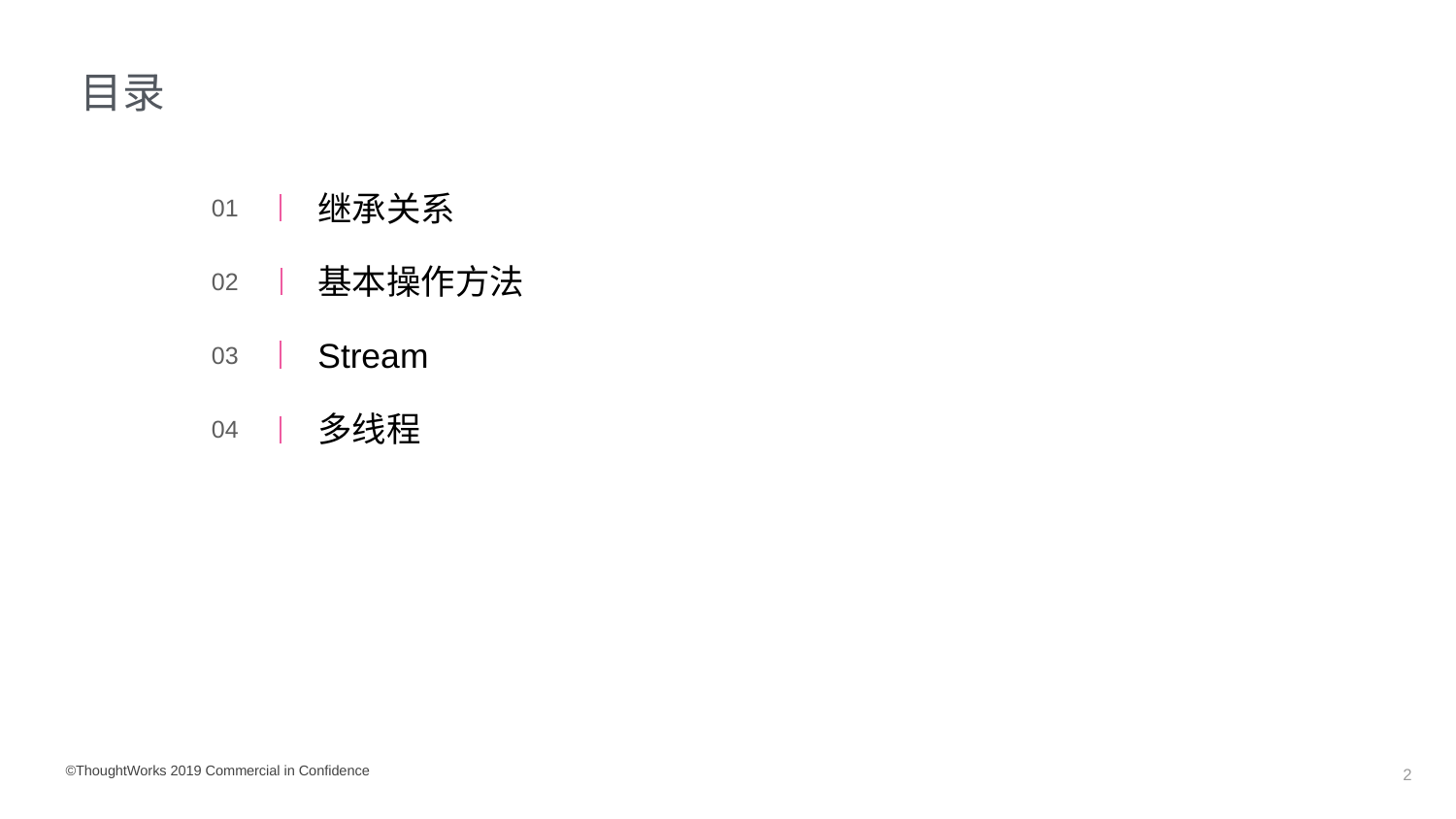

目录
继承关系
01
基本操作方法
02
Stream
03
多线程
04
©ThoughtWorks 2019 Commercial in Confidence
2